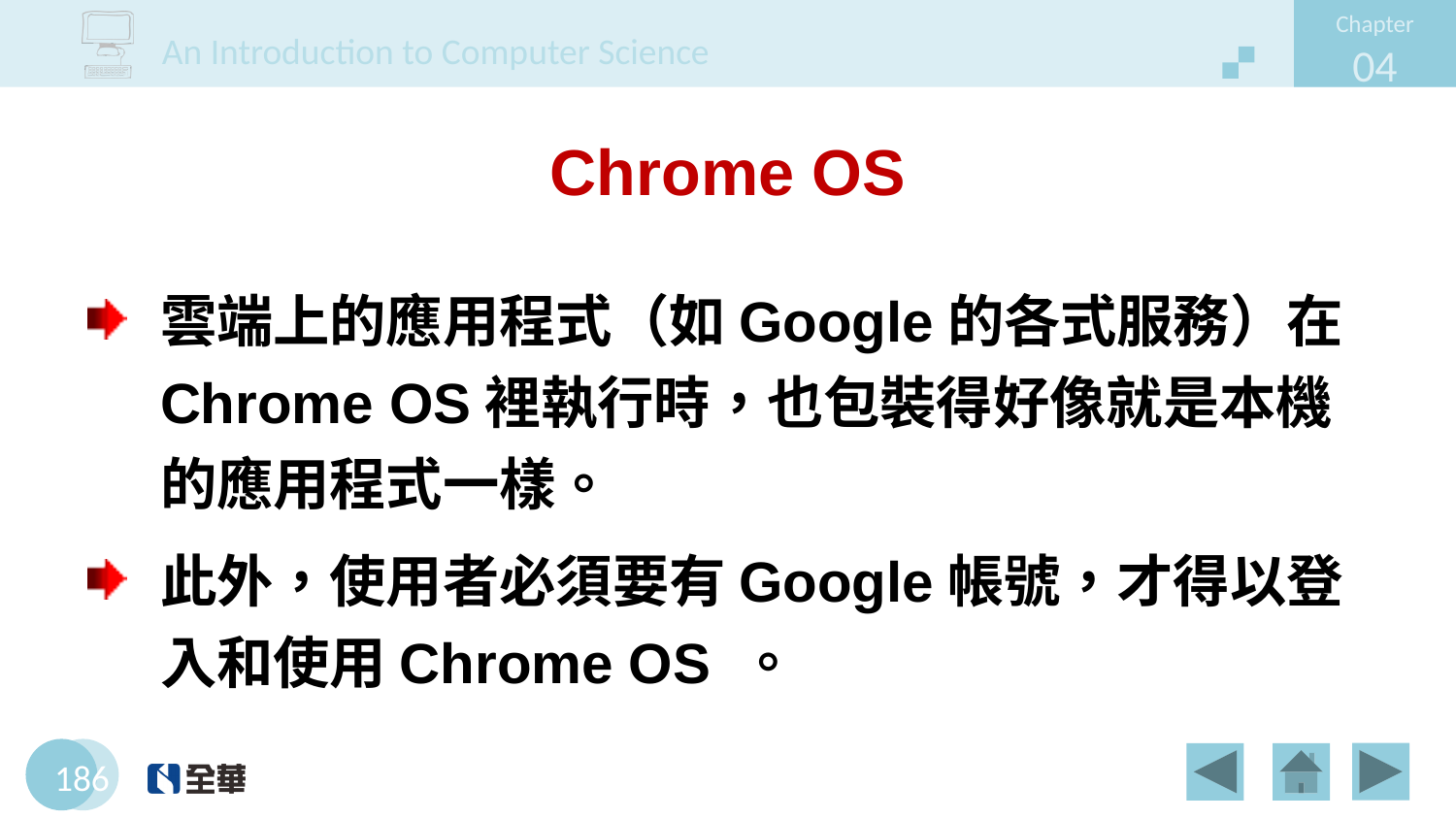

# Chrome OS
雲端上的應用程式（如Google的各式服務）在Chrome OS裡執行時，也包裝得好像就是本機的應用程式一樣。
此外，使用者必須要有Google帳號，才得以登入和使用Chrome OS 。